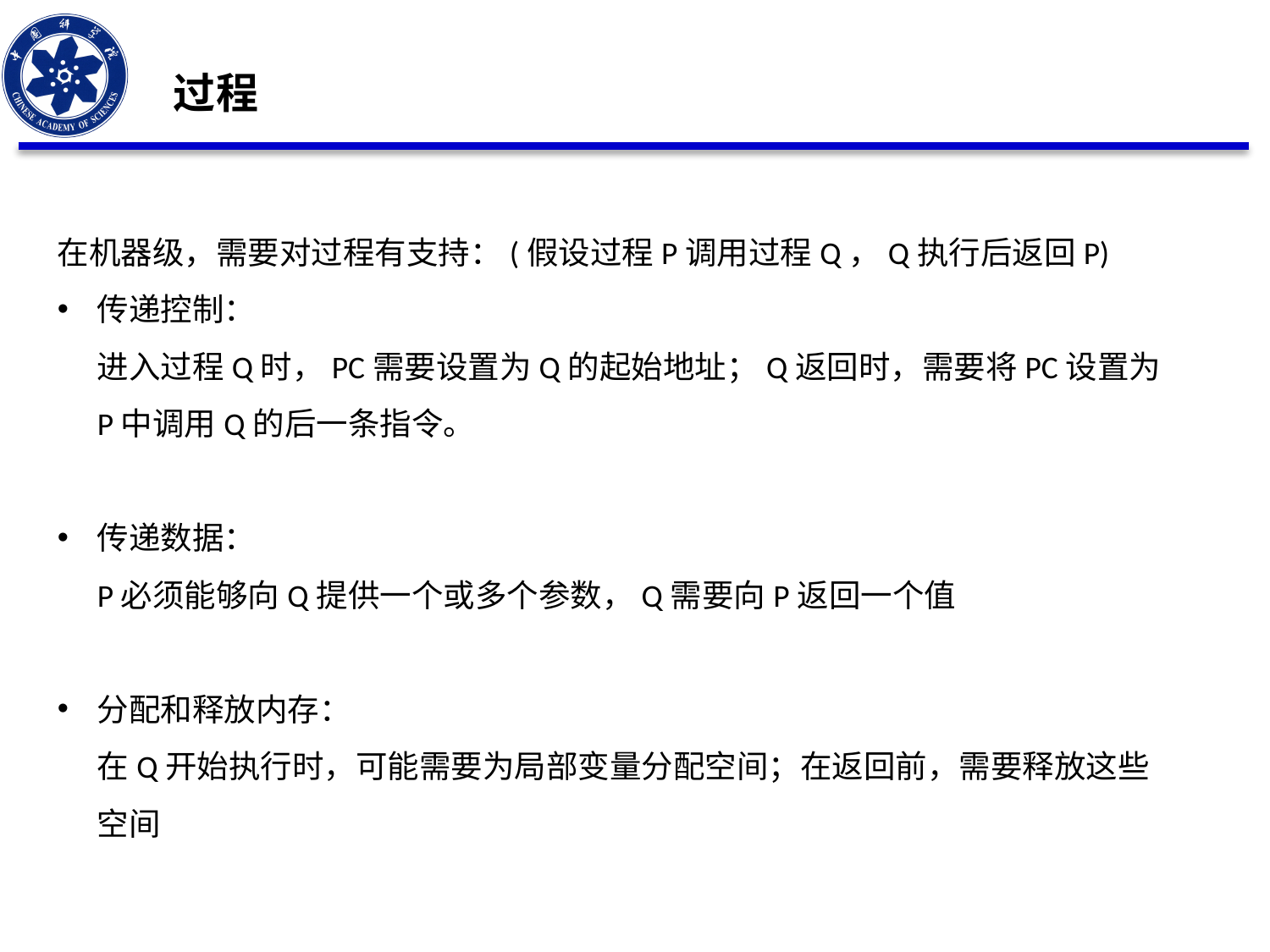

过程
在机器级，需要对过程有支持：(假设过程P调用过程Q，Q执行后返回P)
传递控制：
进入过程Q时，PC需要设置为Q的起始地址；Q返回时，需要将PC设置为P中调用Q的后一条指令。

传递数据：
P必须能够向Q提供一个或多个参数，Q需要向P返回一个值

分配和释放内存：
在Q开始执行时，可能需要为局部变量分配空间；在返回前，需要释放这些空间